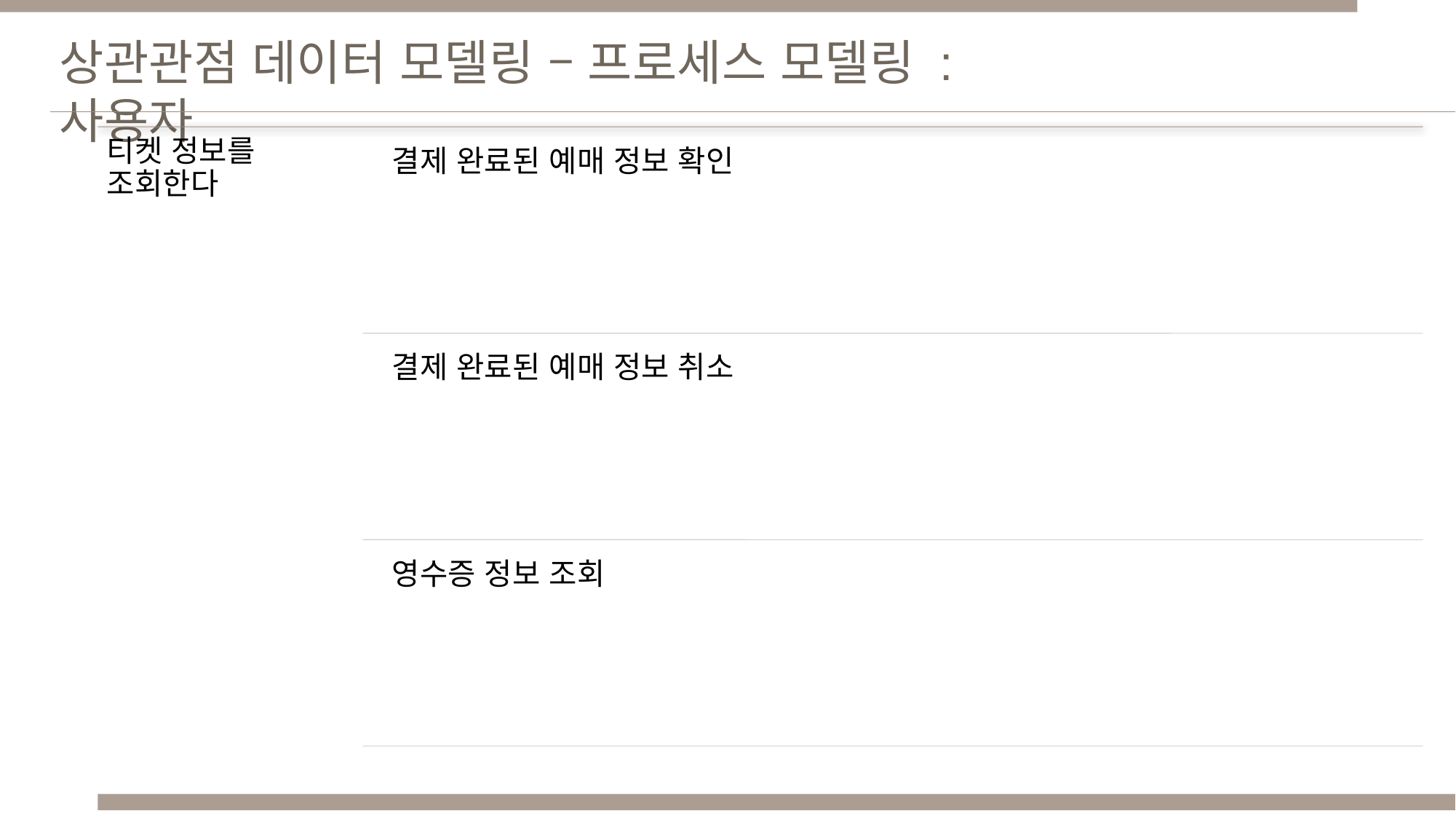

상관관점 데이터 모델링 – 프로세스 모델링 : 사용자
티켓 정보를 조회한다
결제 완료된 예매 정보 확인
결제 완료된 예매 정보 취소
영수증 정보 조회